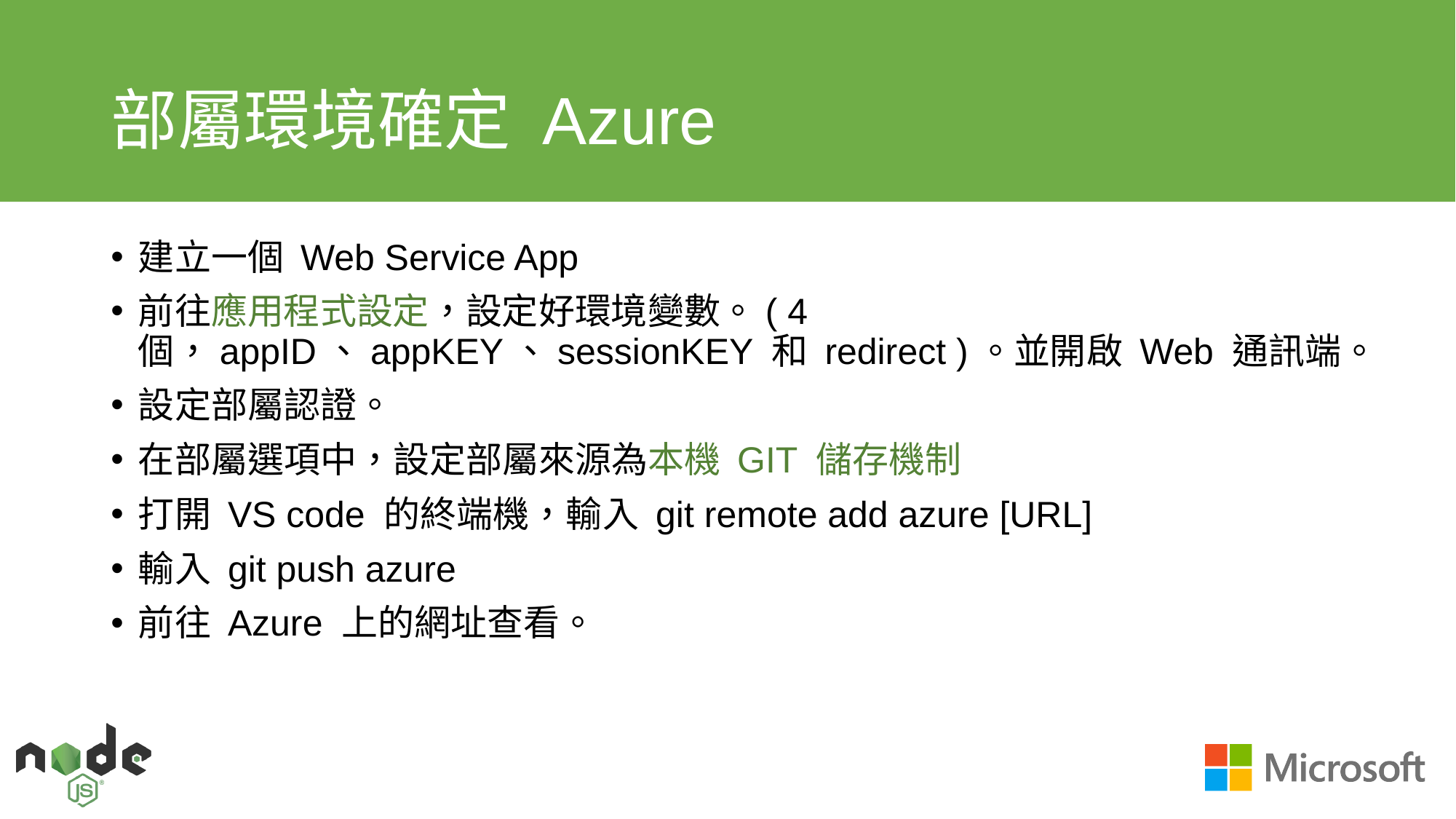

# 部屬環境確定 Azure
建立一個 Web Service App
前往應用程式設定，設定好環境變數。( 4個，appID、appKEY、sessionKEY 和 redirect )。並開啟 Web 通訊端。
設定部屬認證。
在部屬選項中，設定部屬來源為本機 GIT 儲存機制
打開 VS code 的終端機，輸入 git remote add azure [URL]
輸入 git push azure
前往 Azure 上的網址查看。